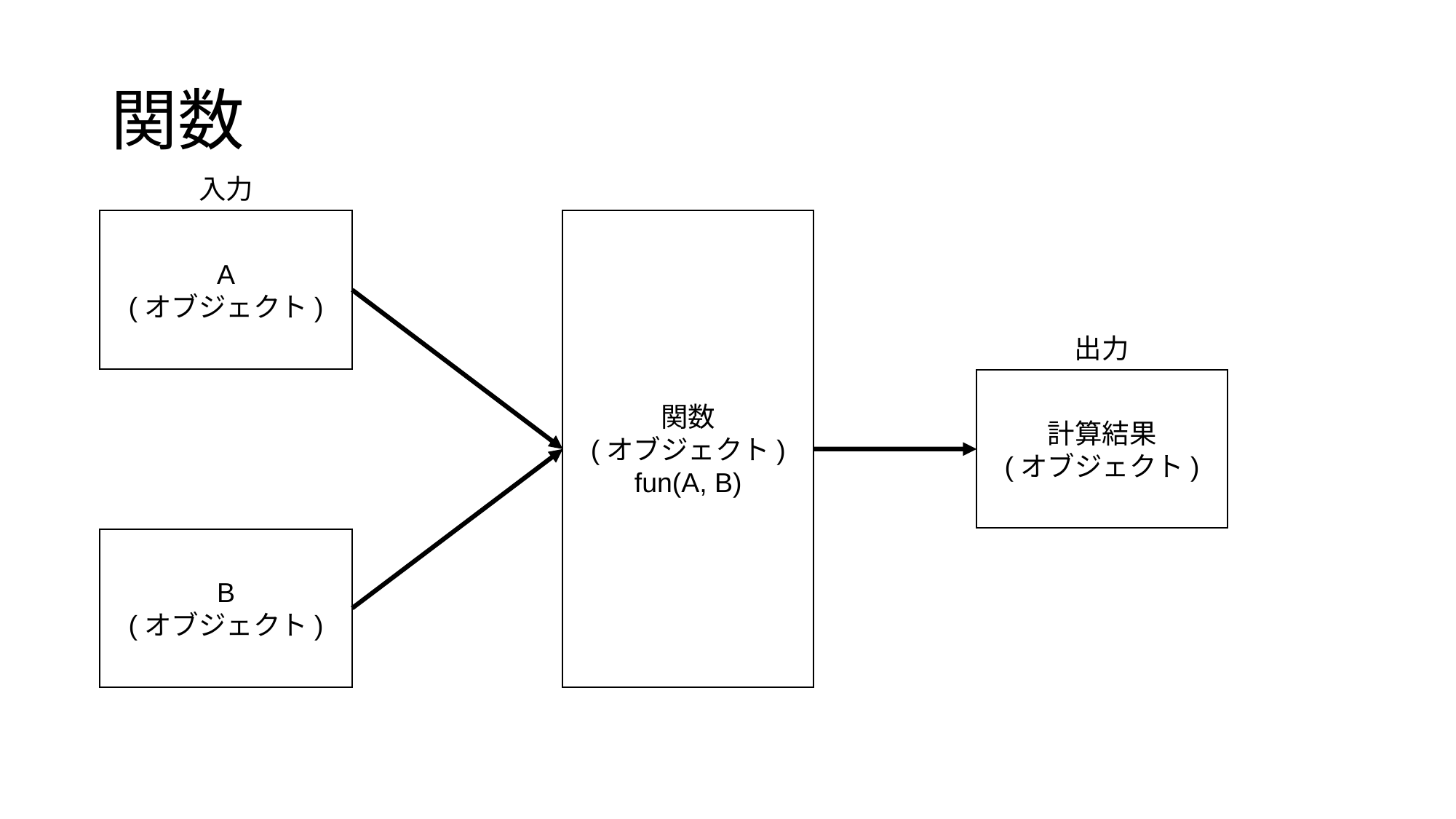

# 関数
入力
A
(オブジェクト)
関数
(オブジェクト)
fun(A, B)
出力
計算結果
(オブジェクト)
B
(オブジェクト)